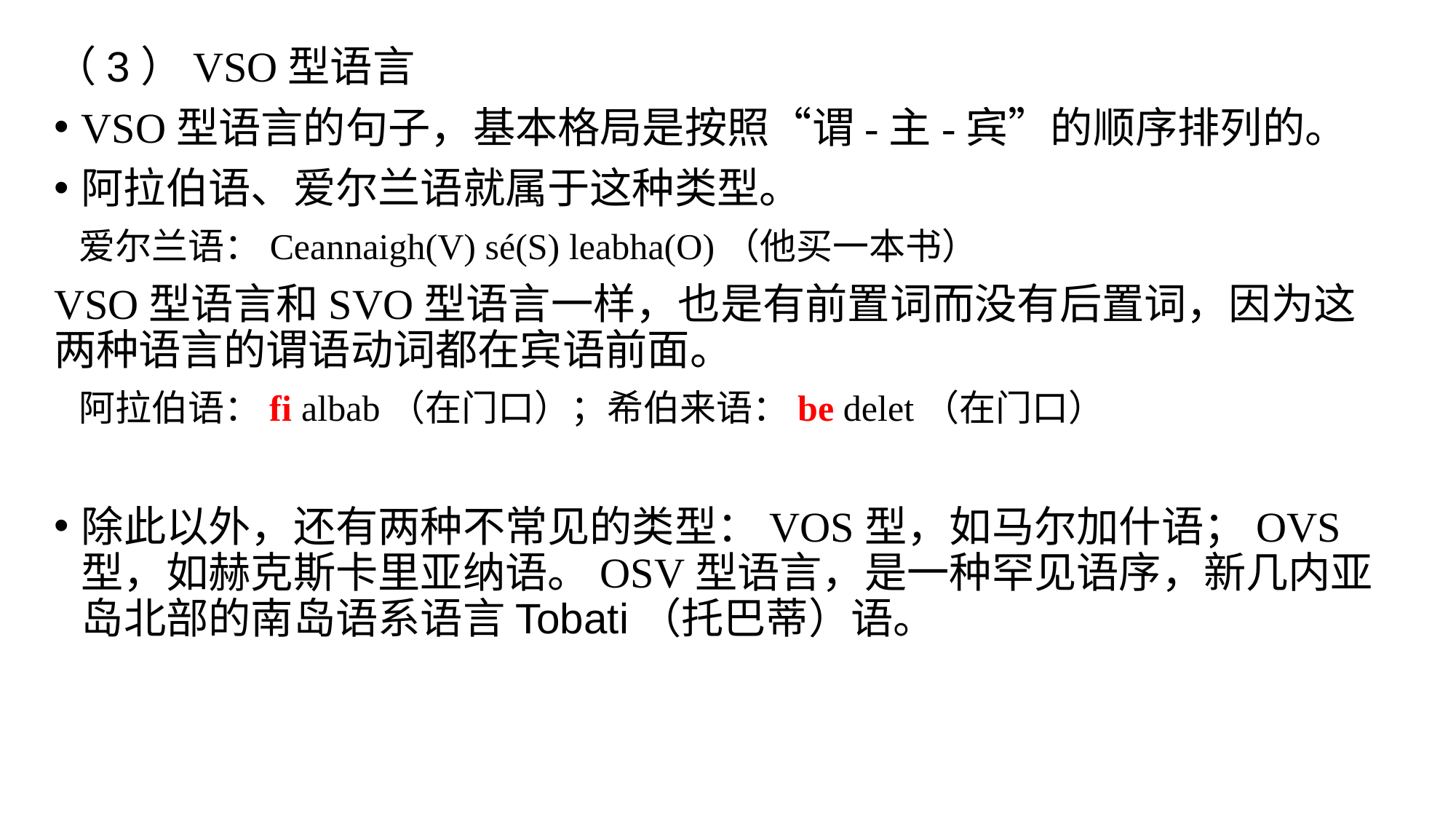

（3）VSO型语言
VSO型语言的句子，基本格局是按照“谓-主-宾”的顺序排列的。
阿拉伯语、爱尔兰语就属于这种类型。
  爱尔兰语：Ceannaigh(V) sé(S) leabha(O)（他买一本书）
VSO型语言和SVO型语言一样，也是有前置词而没有后置词，因为这两种语言的谓语动词都在宾语前面。
  阿拉伯语：fi albab（在门口）；希伯来语：be delet（在门口）

除此以外，还有两种不常见的类型：VOS型，如马尔加什语；OVS型，如赫克斯卡里亚纳语。OSV型语言，是一种罕见语序，新几内亚岛北部的南岛语系语言Tobati（托巴蒂）语。